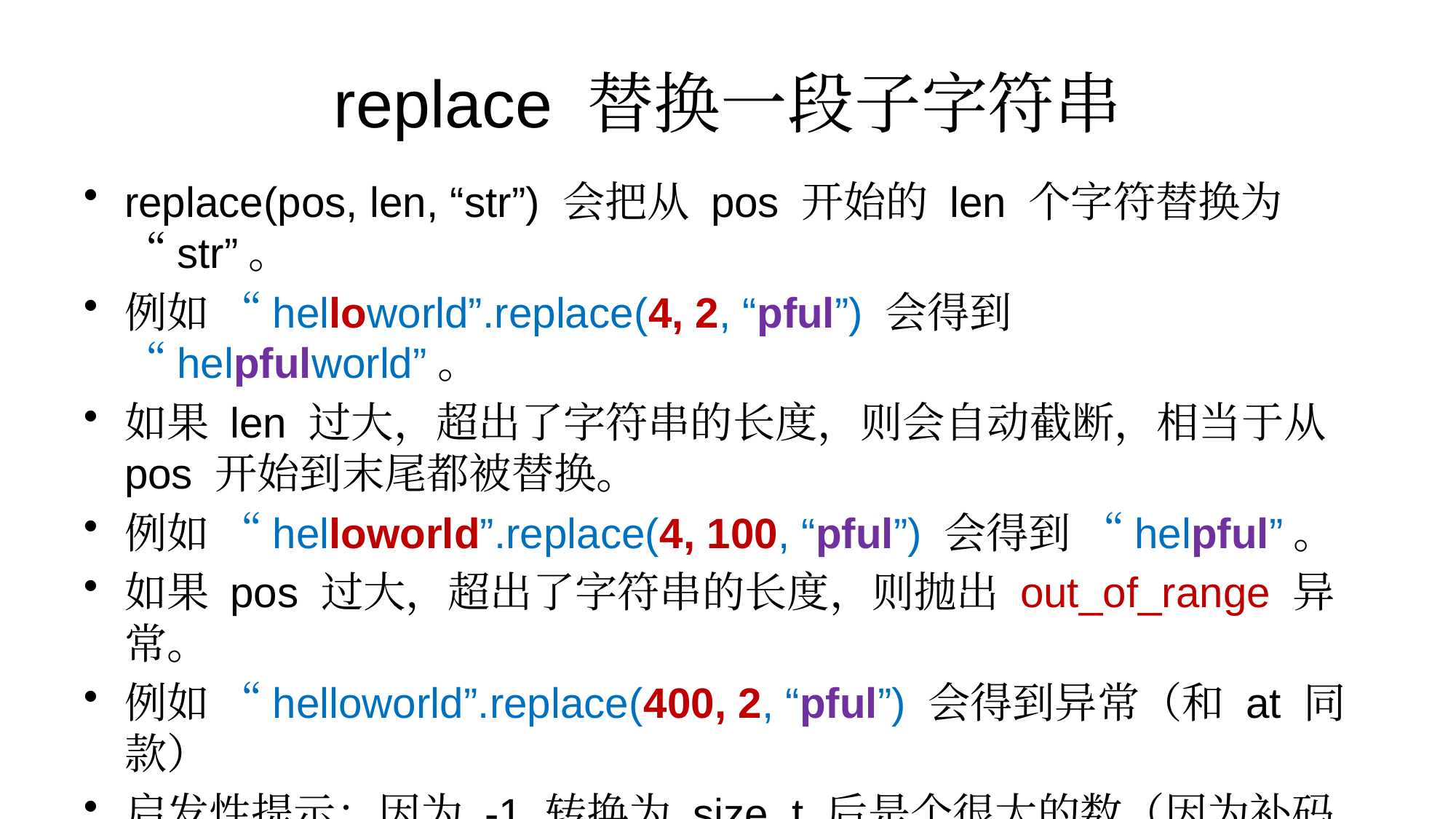

# replace 替换一段子字符串
replace(pos, len, “str”) 会把从 pos 开始的 len 个字符替换为 “str”。
例如 “helloworld”.replace(4, 2, “pful”) 会得到 “helpfulworld”。
如果 len 过大，超出了字符串的长度，则会自动截断，相当于从 pos 开始到末尾都被替换。
例如 “helloworld”.replace(4, 100, “pful”) 会得到 “helpful”。
如果 pos 过大，超出了字符串的长度，则抛出 out_of_range 异常。
例如 “helloworld”.replace(400, 2, “pful”) 会得到异常（和 at 同款）
启发性提示：因为 -1 转换为 size_t 后是个很大的数（因为补码的规则，他实际上变成 0xffffffffffffffff），所以可以给 len 指定 -1（或者 string::npos）来迫使 replace 从 4 开始一直到字符串末尾都替换掉，例如 “helloworld”.replace(4, -1, “pful”) 会得到 “helpful”。